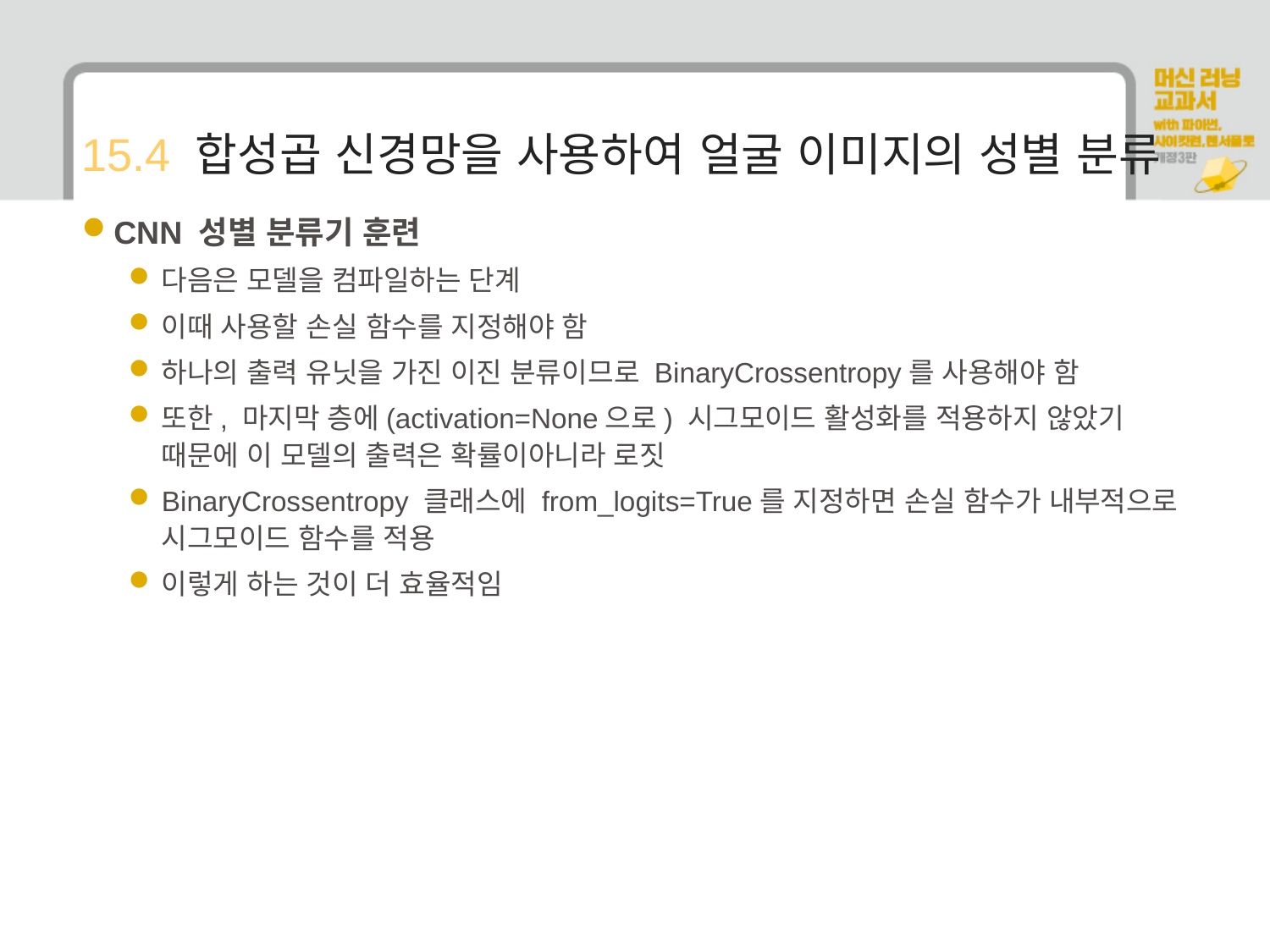

# 15.4 합성곱 신경망을 사용하여 얼굴 이미지의 성별 분류
CNN 성별 분류기 훈련
다음은 모델을 컴파일하는 단계
이때 사용할 손실 함수를 지정해야 함
하나의 출력 유닛을 가진 이진 분류이므로 BinaryCrossentropy를 사용해야 함
또한, 마지막 층에(activation=None으로) 시그모이드 활성화를 적용하지 않았기 때문에 이 모델의 출력은 확률이아니라 로짓
BinaryCrossentropy 클래스에 from_logits=True를 지정하면 손실 함수가 내부적으로 시그모이드 함수를 적용
이렇게 하는 것이 더 효율적임